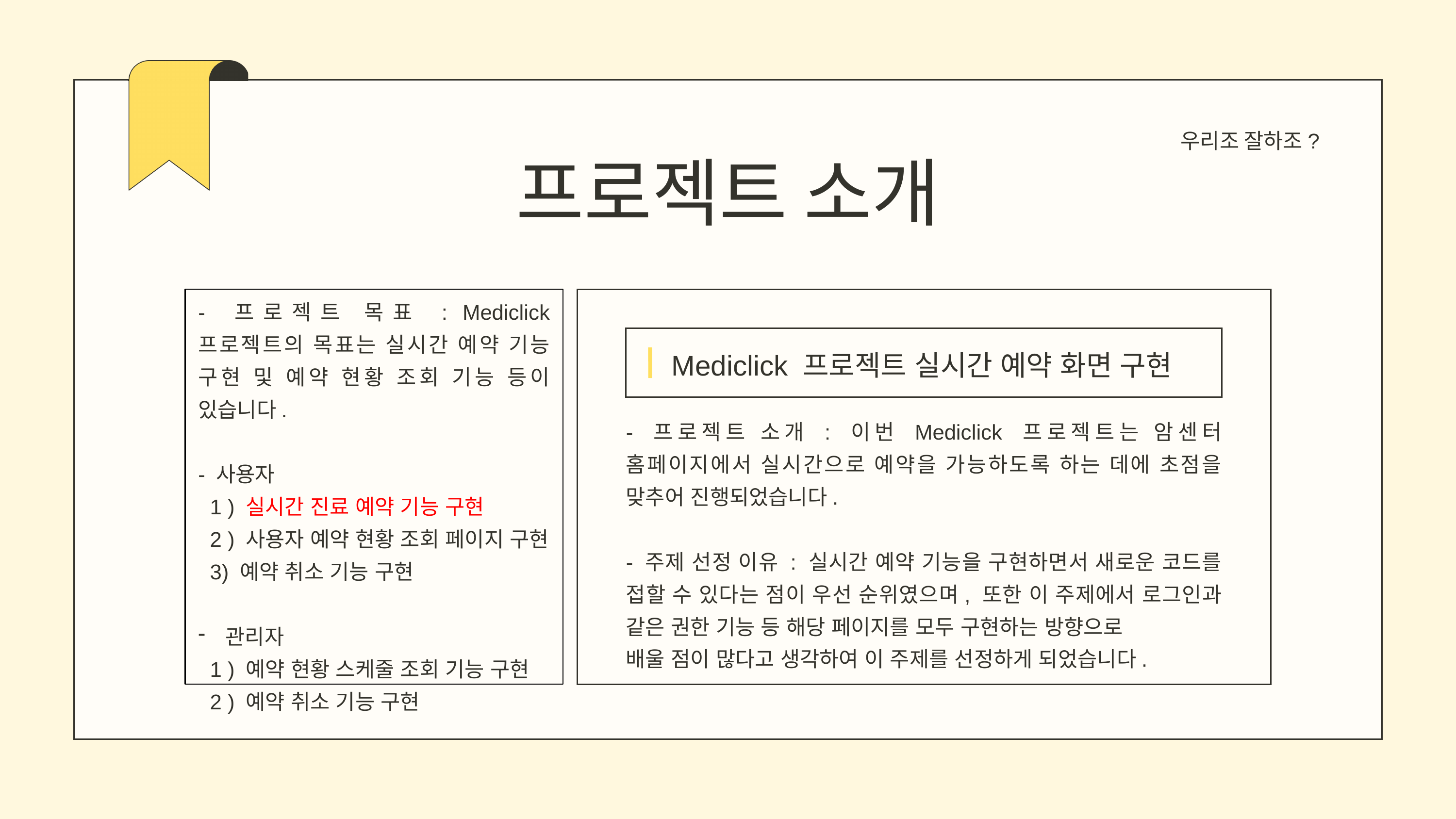

우리조 잘하조?
프로젝트 소개

- 프로젝트 목표 : Mediclick 프로젝트의 목표는 실시간 예약 기능 구현 및 예약 현황 조회 기능 등이 있습니다.

- 사용자
  1 ) 실시간 진료 예약 기능 구현
  2 ) 사용자 예약 현황 조회 페이지 구현
  3) 예약 취소 기능 구현

관리자
  1 ) 예약 현황 스케줄 조회 기능 구현
  2 ) 예약 취소 기능 구현

Mediclick 프로젝트 실시간 예약 화면 구현

- 프로젝트 소개 : 이번 Mediclick 프로젝트는 암센터 홈페이지에서 실시간으로 예약을 가능하도록 하는 데에 초점을 맞추어 진행되었습니다.

- 주제 선정 이유 : 실시간 예약 기능을 구현하면서 새로운 코드를 접할 수 있다는 점이 우선 순위였으며, 또한 이 주제에서 로그인과 같은 권한 기능 등 해당 페이지를 모두 구현하는 방향으로
배울 점이 많다고 생각하여 이 주제를 선정하게 되었습니다.